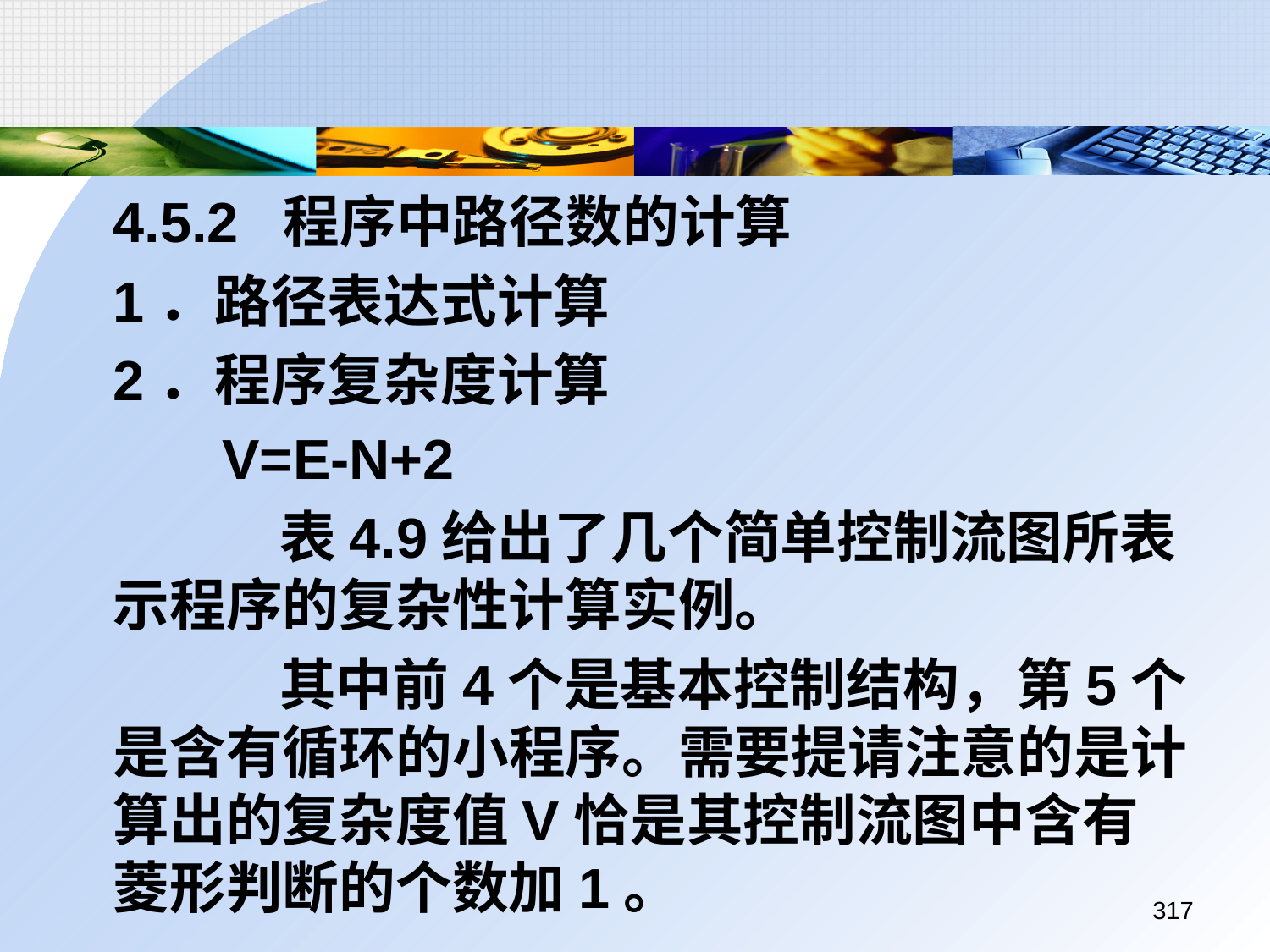

4.5.2  程序中路径数的计算
	1．路径表达式计算
	2．程序复杂度计算
          V=E-N+2
		  表4.9给出了几个简单控制流图所表示程序的复杂性计算实例。
		  其中前4个是基本控制结构，第5个是含有循环的小程序。需要提请注意的是计算出的复杂度值V恰是其控制流图中含有菱形判断的个数加1。
317